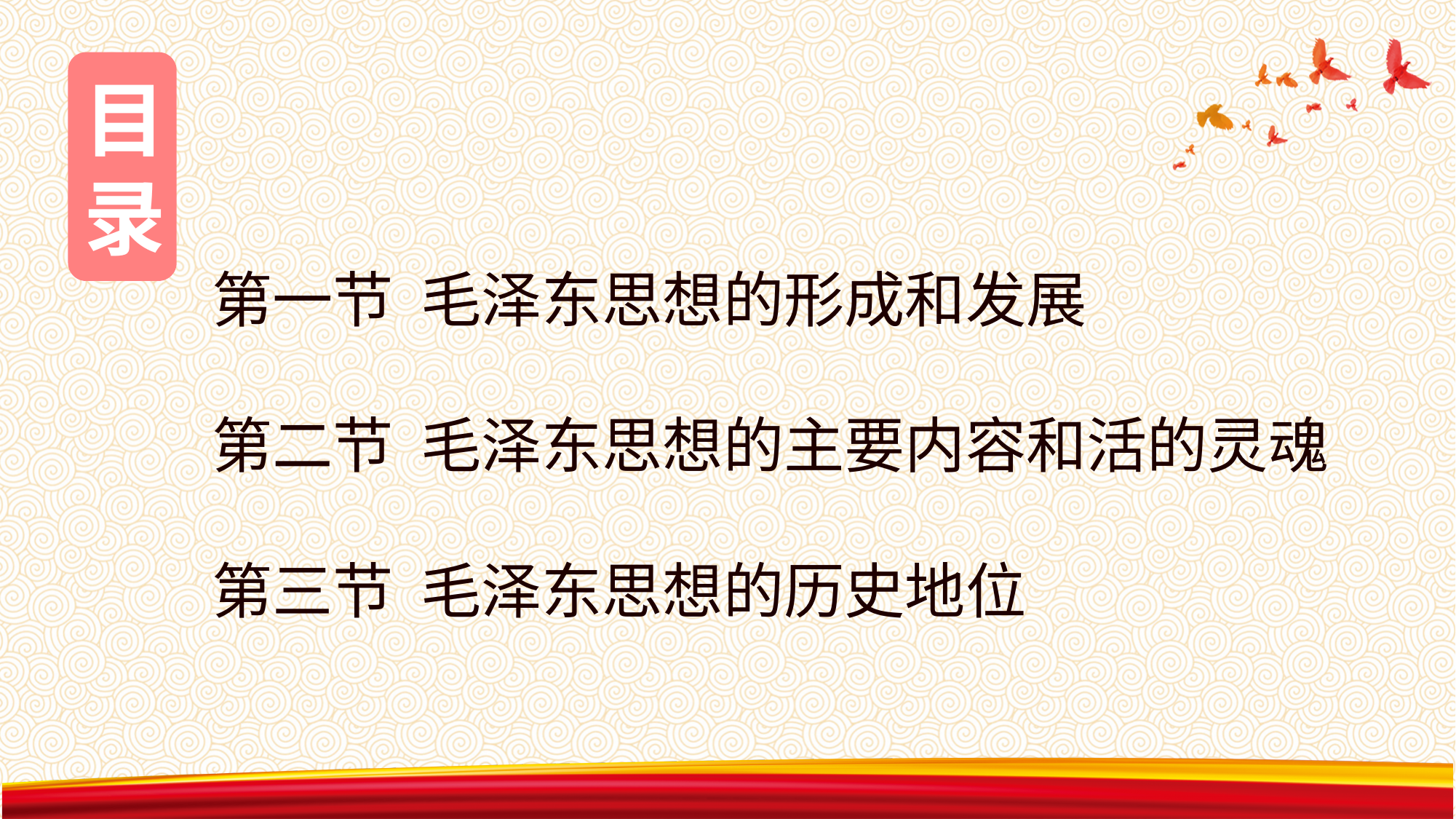

目录
第一节  毛泽东思想的形成和发展
第二节  毛泽东思想的主要内容和活的灵魂
第三节  毛泽东思想的历史地位